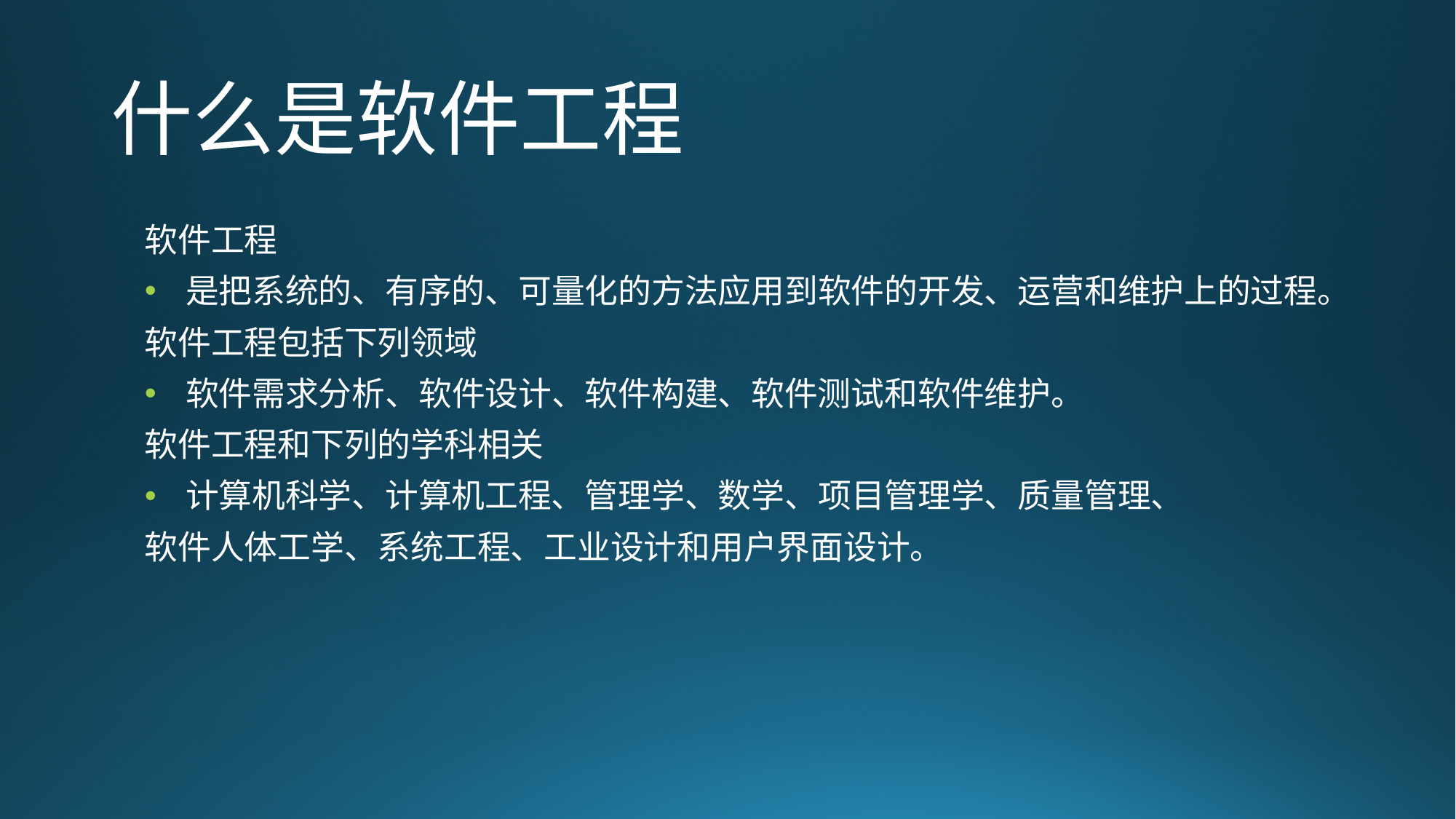

# 什么是软件工程
软件工程
是把系统的、有序的、可量化的方法应用到软件的开发、运营和维护上的过程。
软件工程包括下列领域
软件需求分析、软件设计、软件构建、软件测试和软件维护。
软件工程和下列的学科相关
计算机科学、计算机工程、管理学、数学、项目管理学、质量管理、
软件人体工学、系统工程、工业设计和用户界面设计。